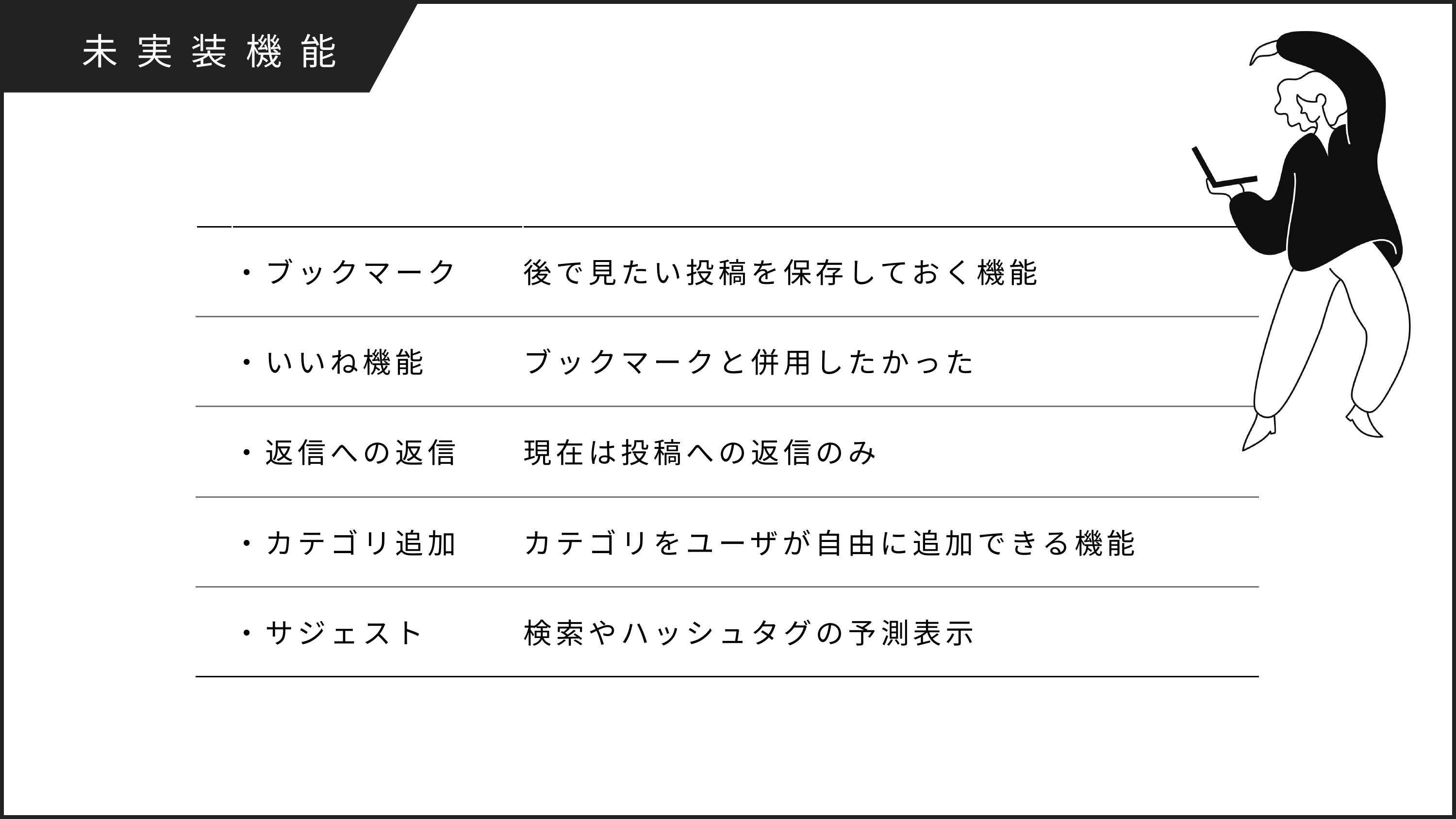

未実装機能

|  | ・ブックマーク | 後で見たい投稿を保存しておく機能 |
| --- | --- | --- |
|  | ・いいね機能 | ブックマークと併用したかった |
|  | ・返信への返信 | 現在は投稿への返信のみ |
|  | ・カテゴリ追加 | カテゴリをユーザが自由に追加できる機能 |
|  | ・サジェスト | 検索やハッシュタグの予測表示 |